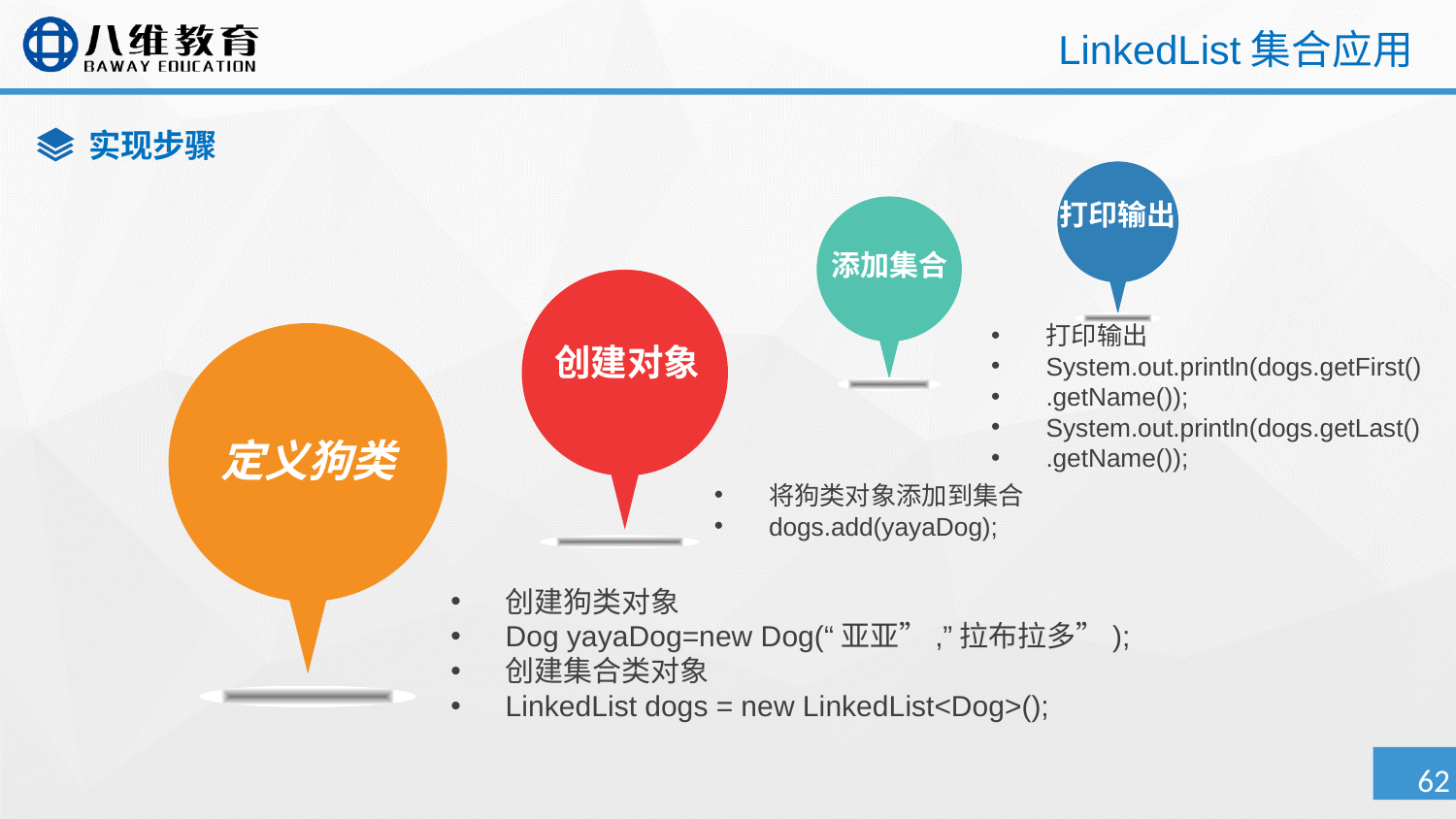

# LinkedList集合应用
实现步骤

打印输出

添加集合

创建对象

打印输出
System.out.println(dogs.getFirst()
.getName());
System.out.println(dogs.getLast()
.getName());

定义狗类

将狗类对象添加到集合
dogs.add(yayaDog);
创建狗类对象
Dog yayaDog=new Dog(“亚亚”,”拉布拉多”);
创建集合类对象
LinkedList dogs = new LinkedList<Dog>();